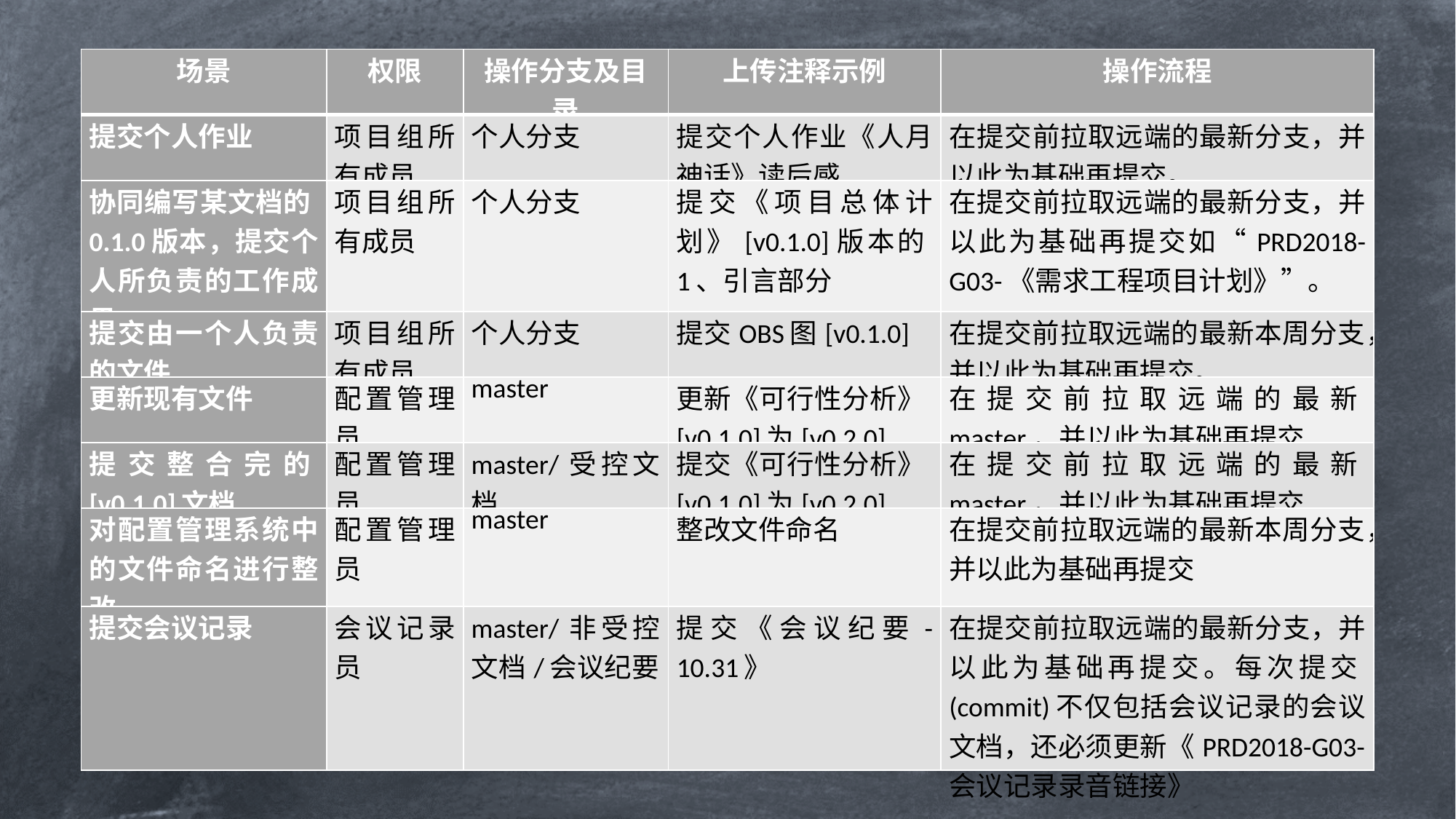

配置管理计划
| 场景 | 权限 | 操作分支及目录 | 上传注释示例 | 操作流程 |
| --- | --- | --- | --- | --- |
| 提交个人作业 | 项目组所有成员 | 个人分支 | 提交个人作业《人月神话》读后感 | 在提交前拉取远端的最新分支，并以此为基础再提交。 |
| 协同编写某文档的0.1.0版本，提交个人所负责的工作成果 | 项目组所有成员 | 个人分支 | 提交《项目总体计划》[v0.1.0]版本的1、引言部分 | 在提交前拉取远端的最新分支，并以此为基础再提交如“PRD2018-G03-《需求工程项目计划》”。 |
| 提交由一个人负责的文件 | 项目组所有成员 | 个人分支 | 提交OBS图[v0.1.0] | 在提交前拉取远端的最新本周分支，并以此为基础再提交。 |
| 更新现有文件 | 配置管理员 | master | 更新《可行性分析》[v0.1.0]为[v0.2.0] | 在提交前拉取远端的最新master，并以此为基础再提交 |
| 提交整合完的[v0.1.0]文档 | 配置管理员 | master/受控文档 | 提交《可行性分析》[v0.1.0]为[v0.2.0] | 在提交前拉取远端的最新master，并以此为基础再提交 |
| 对配置管理系统中的文件命名进行整改 | 配置管理员 | master | 整改文件命名 | 在提交前拉取远端的最新本周分支，并以此为基础再提交 |
| 提交会议记录 | 会议记录员 | master/非受控文档/会议纪要 | 提交《会议纪要-10.31》 | 在提交前拉取远端的最新分支，并以此为基础再提交。每次提交(commit)不仅包括会议记录的会议文档，还必须更新《PRD2018-G03-会议记录录音链接》 |